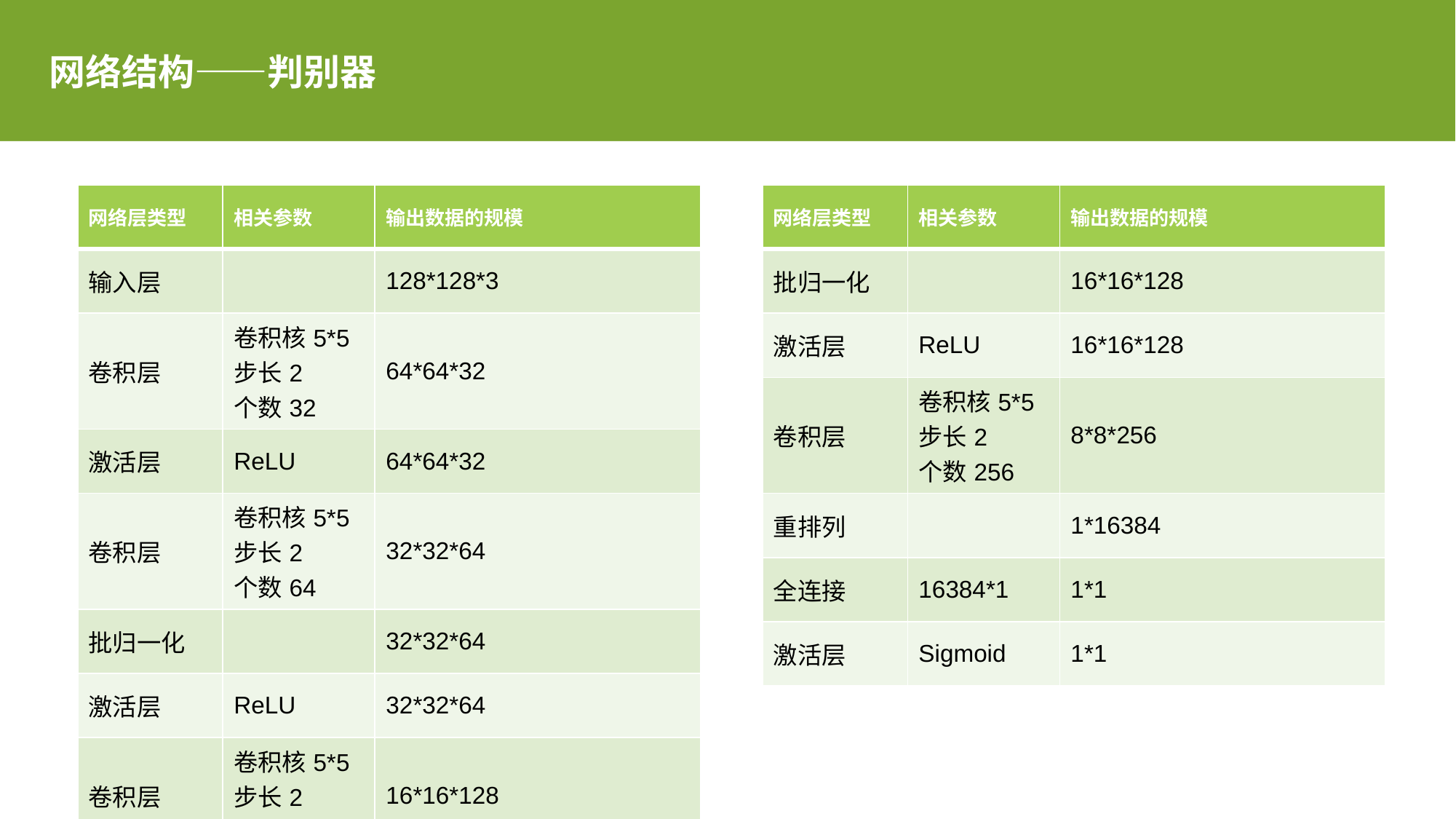

网络结构——判别器
| 网络层类型 | 相关参数 | 输出数据的规模 |
| --- | --- | --- |
| 输入层 |  | 128\*128\*3 |
| 卷积层 | 卷积核5\*5 步长2 个数32 | 64\*64\*32 |
| 激活层 | ReLU | 64\*64\*32 |
| 卷积层 | 卷积核5\*5 步长2 个数64 | 32\*32\*64 |
| 批归一化 |  | 32\*32\*64 |
| 激活层 | ReLU | 32\*32\*64 |
| 卷积层 | 卷积核5\*5 步长2 个数128 | 16\*16\*128 |
| 网络层类型 | 相关参数 | 输出数据的规模 |
| --- | --- | --- |
| 批归一化 |  | 16\*16\*128 |
| 激活层 | ReLU | 16\*16\*128 |
| 卷积层 | 卷积核5\*5 步长2 个数256 | 8\*8\*256 |
| 重排列 |  | 1\*16384 |
| 全连接 | 16384\*1 | 1\*1 |
| 激活层 | Sigmoid | 1\*1 |